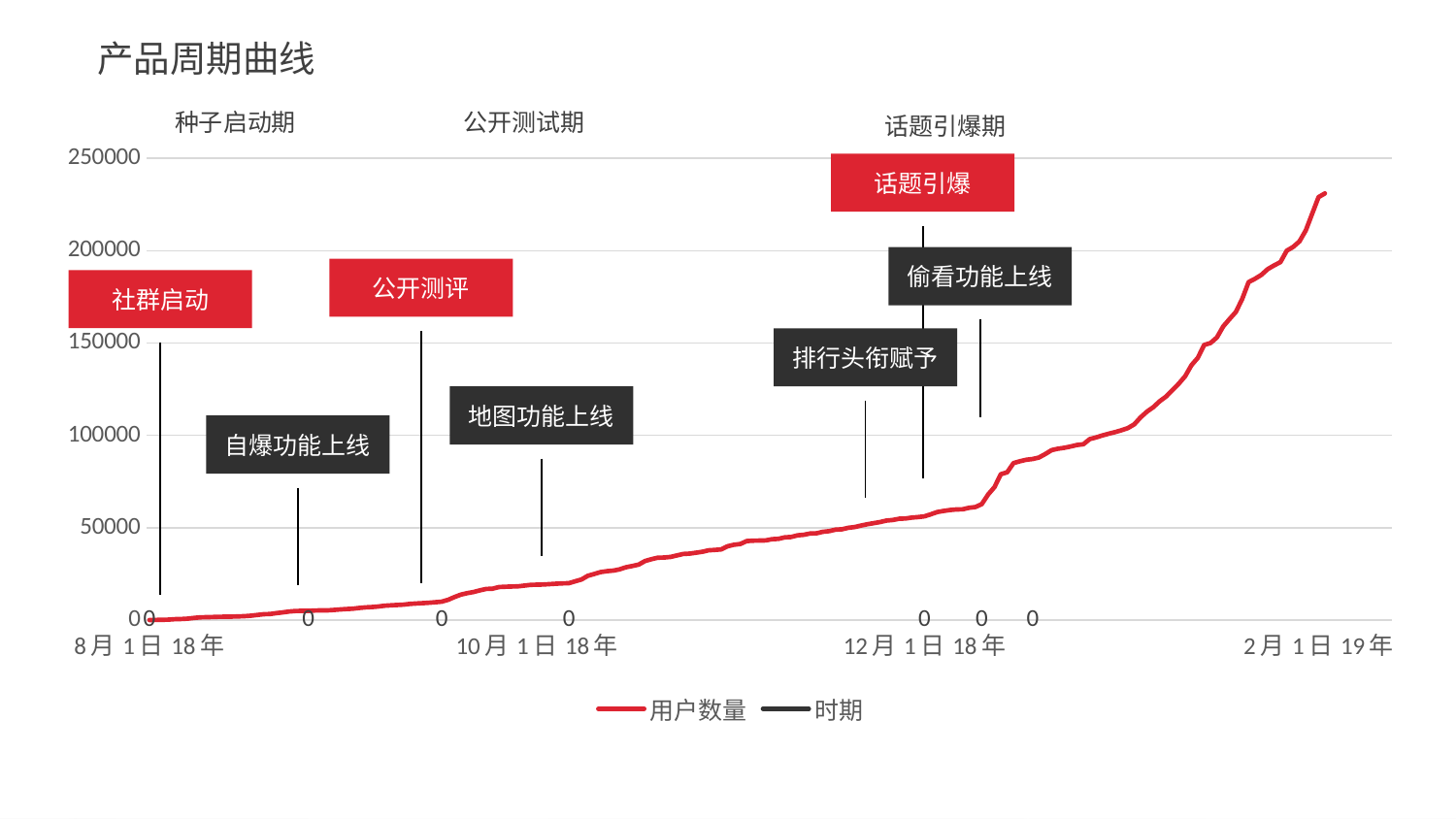

产品周期曲线
种子启动期
公开测试期
话题引爆期

### Chart

| Category | 用户数量 | 时期 |
|---|---|---|
| 43313 | 50.0 | 0.0 |
| 43314 | 100.0 | None |
| 43315 | 180.0 | None |
| 43316 | 250.0 | None |
| 43317 | 500.0 | None |
| 43318 | 600.0 | None |
| 43319 | 800.0 | None |
| 43320 | 1200.0 | None |
| 43321 | 1500.0 | None |
| 43322 | 1600.0 | None |
| 43323 | 1700.0 | None |
| 43324 | 1800.0 | None |
| 43325 | 1850.0 | None |
| 43326 | 1900.0 | None |
| 43327 | 2000.0 | None |
| 43328 | 2160.0 | None |
| 43329 | 2400.0 | None |
| 43330 | 2800.0 | None |
| 43331 | 3200.0 | None |
| 43332 | 3300.0 | None |
| 43333 | 3800.0 | None |
| 43334 | 4200.0 | None |
| 43335 | 4680.0 | None |
| 43336 | 4950.0 | None |
| 43337 | 4995.0 | None |
| 43338 | 5000.0 | 0.0 |
| 43339 | 5200.0 | None |
| 43340 | 5280.0 | None |
| 43341 | 5300.0 | None |
| 43342 | 5500.0 | None |
| 43343 | 5800.0 | None |
| 43344 | 6000.0 | None |
| 43345 | 6200.0 | None |
| 43346 | 6600.0 | None |
| 43347 | 6900.0 | None |
| 43348 | 7100.0 | None |
| 43349 | 7380.0 | None |
| 43350 | 7809.0 | None |
| 43351 | 8005.0 | None |
| 43352 | 8200.0 | None |
| 43353 | 8400.0 | None |
| 43354 | 8800.0 | None |
| 43355 | 9000.0 | None |
| 43356 | 9200.0 | None |
| 43357 | 9400.0 | None |
| 43358 | 9700.0 | None |
| 43359 | 10000.0 | 0.0 |
| 43360 | 11000.0 | None |
| 43361 | 12500.0 | None |
| 43362 | 13800.0 | None |
| 43363 | 14600.0 | None |
| 43364 | 15200.0 | None |
| 43365 | 16100.0 | None |
| 43366 | 16900.0 | None |
| 43367 | 17000.0 | None |
| 43368 | 17900.0 | None |
| 43369 | 18060.0 | None |
| 43370 | 18190.0 | None |
| 43371 | 18300.0 | None |
| 43372 | 18700.0 | None |
| 43373 | 19090.0 | None |
| 43374 | 19190.0 | None |
| 43375 | 19280.0 | None |
| 43376 | 19500.0 | None |
| 43377 | 19700.0 | None |
| 43378 | 19900.0 | None |
| 43379 | 20000.0 | 0.0 |
| 43380 | 21000.0 | None |
| 43381 | 22000.0 | None |
| 43382 | 24000.0 | None |
| 43383 | 25000.0 | None |
| 43384 | 26000.0 | None |
| 43385 | 26500.0 | None |
| 43386 | 26800.0 | None |
| 43387 | 27500.0 | None |
| 43388 | 28600.0 | None |
| 43389 | 29300.0 | None |
| 43390 | 30080.0 | None |
| 43391 | 32000.0 | None |
| 43392 | 33000.0 | None |
| 43393 | 33800.0 | None |
| 43394 | 33900.0 | None |
| 43395 | 34200.0 | None |
| 43396 | 35000.0 | None |
| 43397 | 35800.0 | None |
| 43398 | 36000.0 | None |
| 43399 | 36500.0 | None |
| 43400 | 37000.0 | None |
| 43401 | 37800.0 | None |
| 43402 | 38000.0 | None |
| 43403 | 38300.0 | None |
| 43404 | 40000.0 | None |
| 43405 | 40800.0 | None |
| 43406 | 41200.0 | None |
| 43407 | 42800.0 | None |
| 43408 | 43000.0 | None |
| 43409 | 43080.0 | None |
| 43410 | 43150.0 | None |
| 43411 | 43800.0 | None |
| 43412 | 44000.0 | None |
| 43413 | 44800.0 | None |
| 43414 | 45000.0 | None |
| 43415 | 45900.0 | None |
| 43416 | 46200.0 | None |
| 43417 | 46900.0 | None |
| 43418 | 47000.0 | None |
| 43419 | 47800.0 | None |
| 43420 | 48200.0 | None |
| 43421 | 49000.0 | None |
| 43422 | 49180.0 | None |
| 43423 | 50000.0 | None |
| 43424 | 50400.0 | None |
| 43425 | 51200.0 | None |
| 43426 | 51900.0 | None |
| 43427 | 52500.0 | None |
| 43428 | 53100.0 | None |
| 43429 | 53900.0 | None |
| 43430 | 54200.0 | None |
| 43431 | 54900.0 | None |
| 43432 | 55000.0 | None |
| 43433 | 55500.0 | None |
| 43434 | 55800.0 | None |
| 43435 | 56200.0 | 0.0 |
| 43436 | 57300.0 | None |
| 43437 | 58500.0 | None |
| 43438 | 59100.0 | None |
| 43439 | 59600.0 | None |
| 43440 | 59900.0 | None |
| 43441 | 60000.0 | None |
| 43442 | 60800.0 | None |
| 43443 | 61200.0 | None |
| 43444 | 62800.0 | 0.0 |
| 43445 | 68000.0 | None |
| 43446 | 72000.0 | None |
| 43447 | 79000.0 | None |
| 43448 | 80000.0 | None |
| 43449 | 85000.0 | None |
| 43450 | 86000.0 | None |
| 43451 | 86800.0 | None |
| 43452 | 87200.0 | 0.0 |
| 43453 | 88000.0 | None |
| 43454 | 89900.0 | None |
| 43455 | 92000.0 | None |
| 43456 | 92800.0 | None |
| 43457 | 93300.0 | None |
| 43458 | 94000.0 | None |
| 43459 | 94800.0 | None |
| 43460 | 95200.0 | None |
| 43461 | 98000.0 | None |
| 43462 | 98900.0 | None |
| 43463 | 100000.0 | None |
| 43464 | 100900.0 | None |
| 43465 | 101800.0 | None |
| 43466 | 102800.0 | None |
| 43467 | 104000.0 | None |
| 43468 | 106000.0 | None |
| 43469 | 109800.0 | None |
| 43470 | 112900.0 | None |
| 43471 | 115300.0 | None |
| 43472 | 118500.0 | None |
| 43473 | 121000.0 | None |
| 43474 | 124500.0 | None |
| 43475 | 128000.0 | None |
| 43476 | 132000.0 | None |
| 43477 | 138000.0 | None |
| 43478 | 142000.0 | None |
| 43479 | 149000.0 | None |
| 43480 | 150000.0 | None |
| 43481 | 153000.0 | None |
| 43482 | 159000.0 | None |
| 43483 | 163000.0 | None |
| 43484 | 166900.0 | None |
| 43485 | 174000.0 | None |
| 43486 | 183000.0 | None |
| 43487 | 184800.0 | None |
| 43488 | 186900.0 | None |
| 43489 | 190000.0 | None |
| 43490 | 192000.0 | None |
| 43491 | 193800.0 | None |
| 43492 | 200000.0 | None |
| 43493 | 202000.0 | None |
| 43494 | 205000.0 | None |
| 43495 | 211000.0 | None |
| 43496 | 220000.0 | None |
| 43497 | 229000.0 | None |
| 43498 | 231000.0 | None |
| 43499 | None | None |
| 43500 | None | None |
| 43501 | None | None |
| 43502 | None | None |
| 43503 | None | None |
| 43504 | None | None |
| 43505 | None | None |
| 43506 | None | None |
| 43507 | None | None |
| 43508 | None | None |
话题引爆
偷看功能上线
公开测评
社群启动
排行头衔赋予
地图功能上线
自爆功能上线